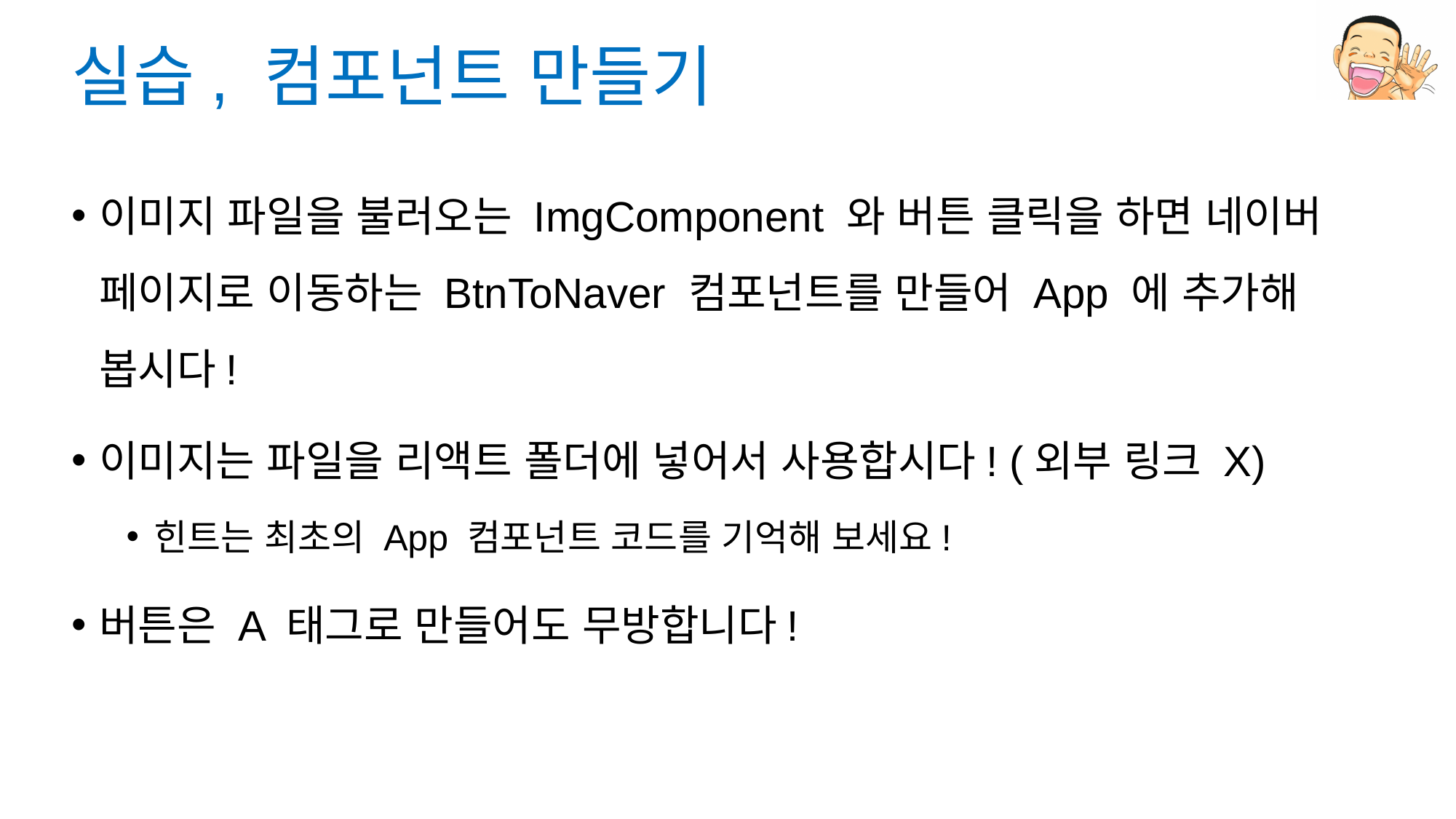

# 실습, 컴포넌트 만들기
이미지 파일을 불러오는 ImgComponent 와 버튼 클릭을 하면 네이버 페이지로 이동하는 BtnToNaver 컴포넌트를 만들어 App 에 추가해 봅시다!
이미지는 파일을 리액트 폴더에 넣어서 사용합시다! (외부 링크 X)
힌트는 최초의 App 컴포넌트 코드를 기억해 보세요!
버튼은 A 태그로 만들어도 무방합니다!